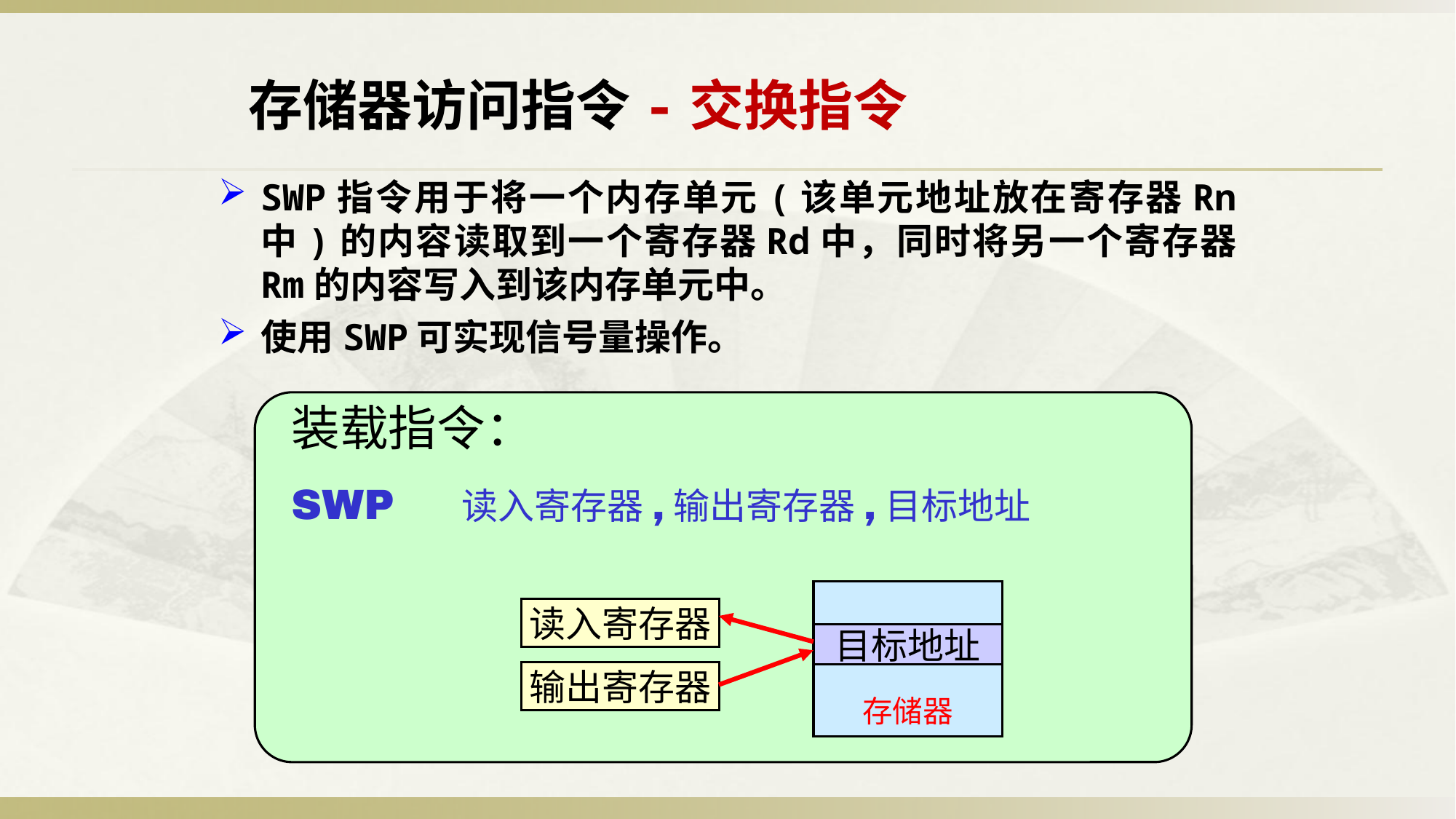

存储器访问指令-交换指令

SWP指令用于将一个内存单元(该单元地址放在寄存器Rn中)的内容读取到一个寄存器Rd中，同时将另一个寄存器Rm的内容写入到该内存单元中。
使用SWP可实现信号量操作。

装载指令：
SWP    读入寄存器,输出寄存器,目标地址

存储器
读入寄存器
目标地址
输出寄存器